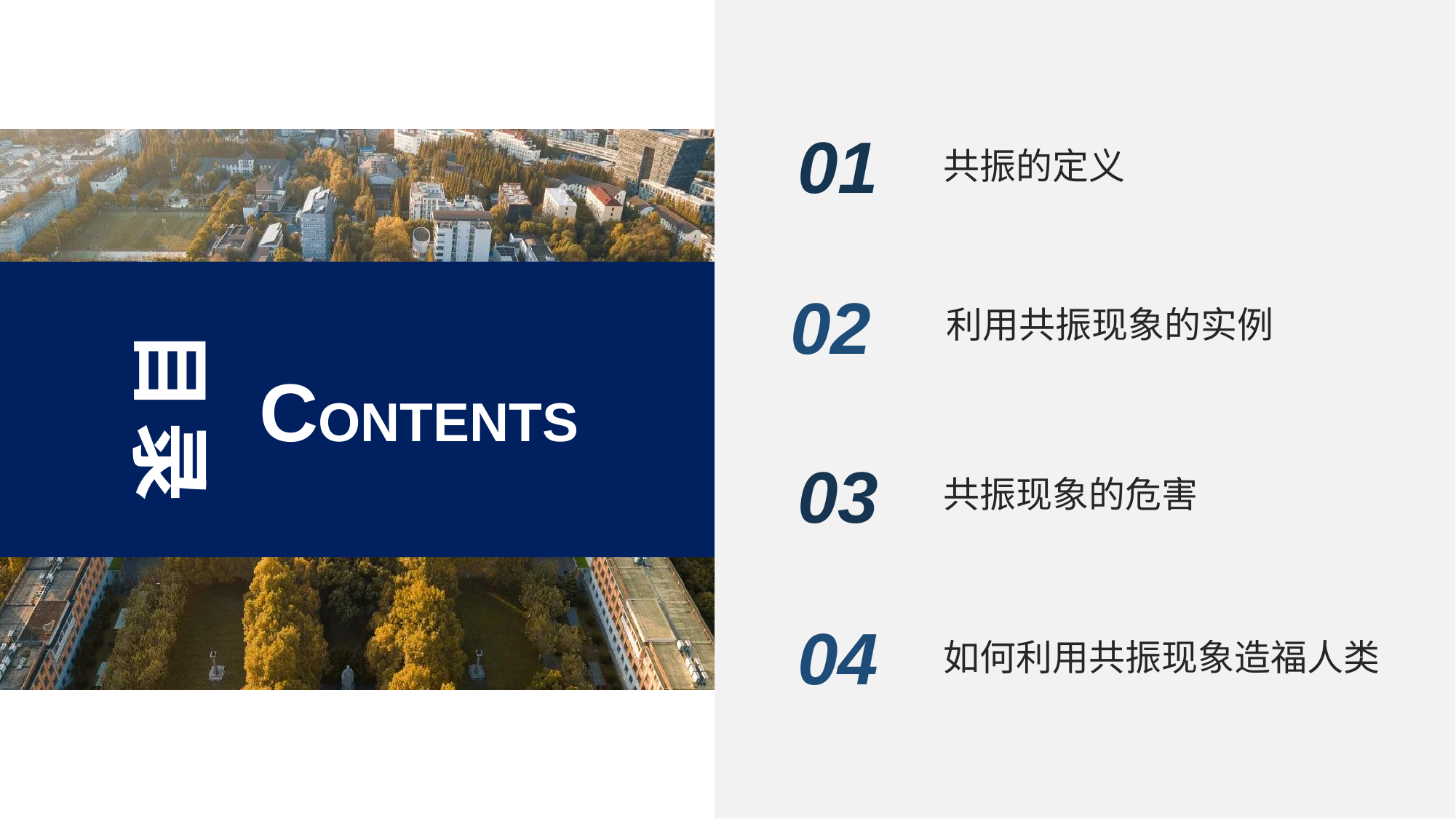

01
共振的定义

02
利用共振现象的实例
目录
CONTENTS
03
共振现象的危害
04
如何利用共振现象造福人类